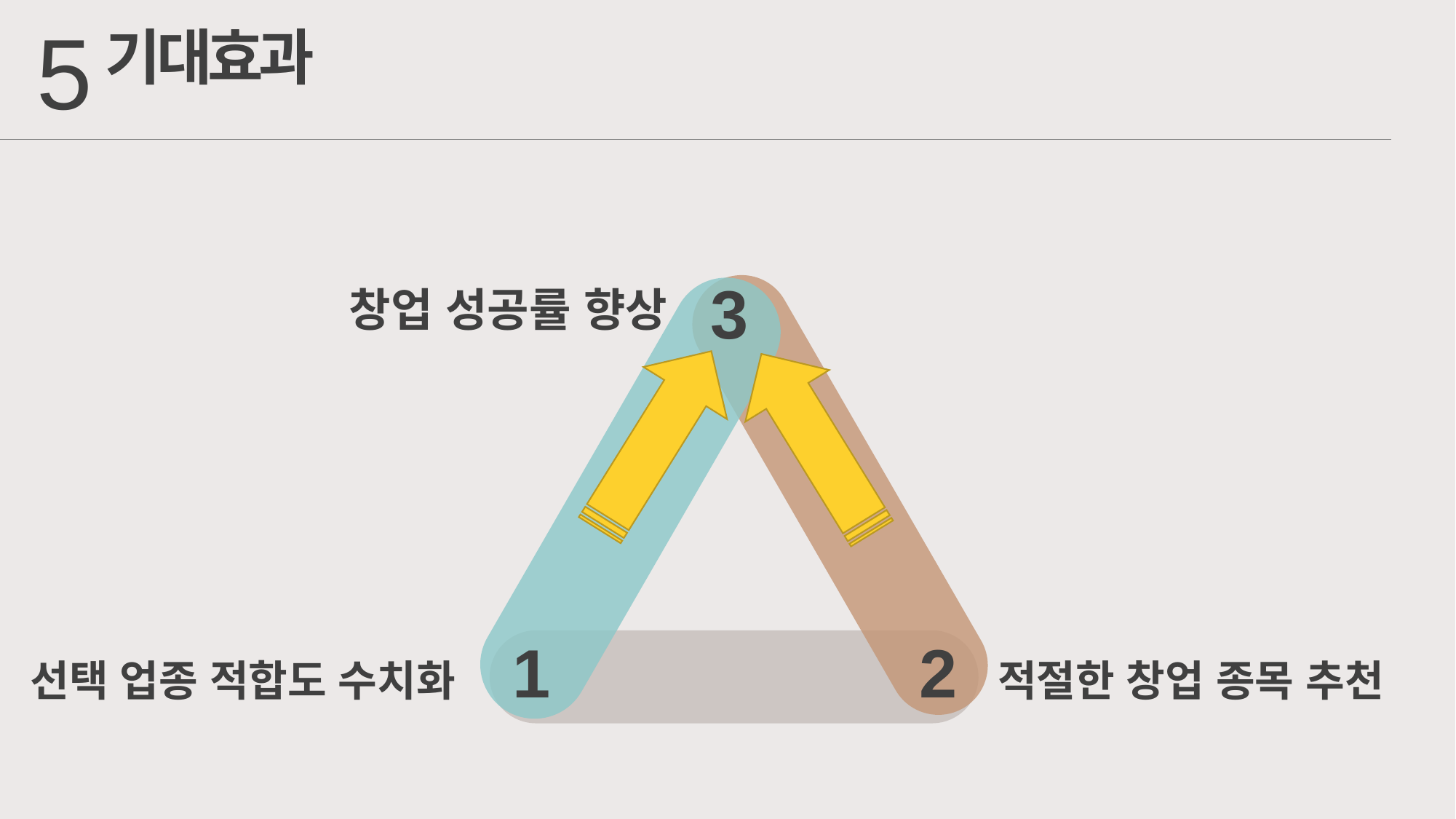

5
기대효과
3
창업 성공률 향상

1
선택 업종 적합도 수치화

2
적절한 창업 종목 추천